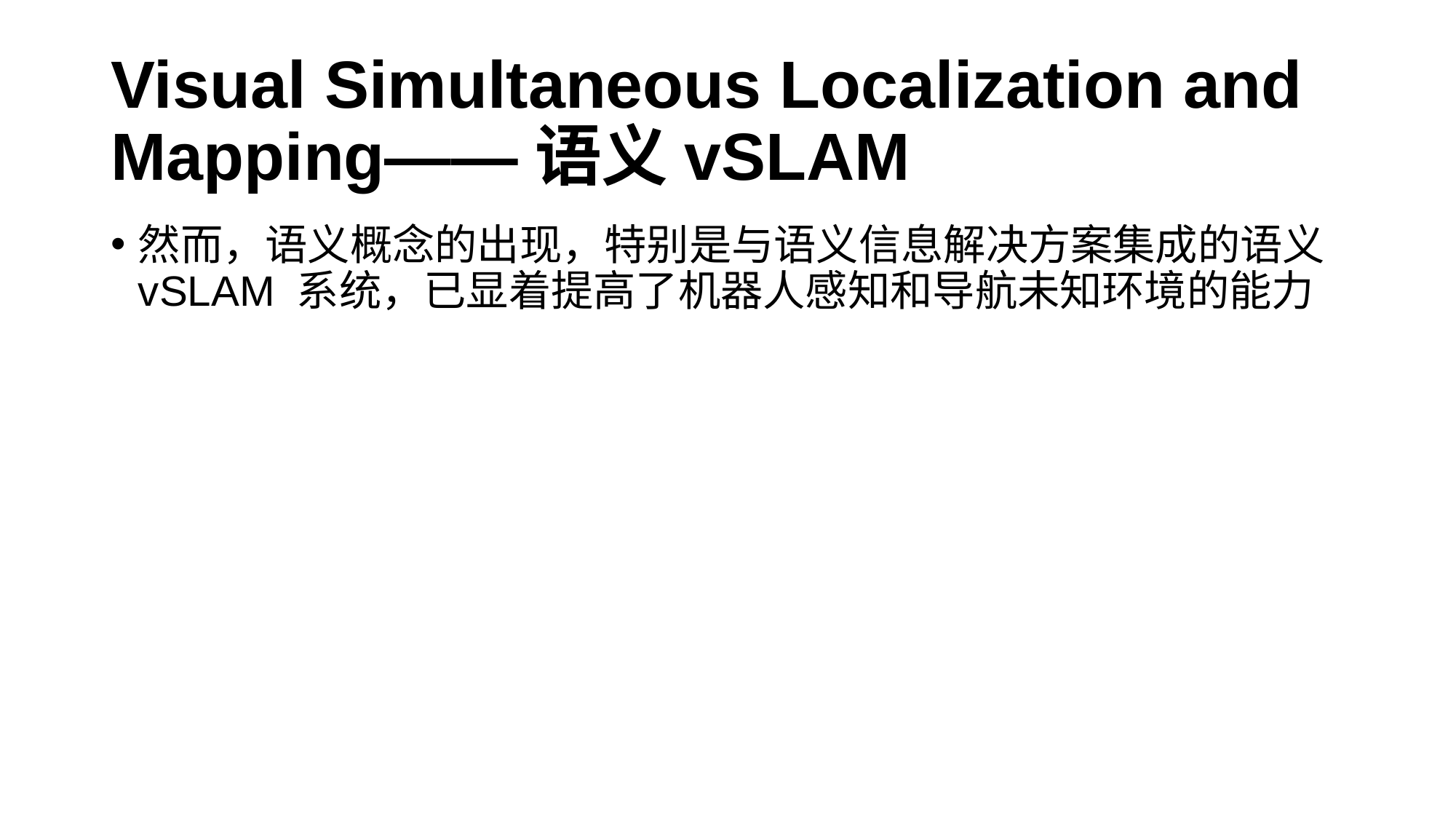

# Visual Simultaneous Localization and Mapping——语义vSLAM
然而，语义概念的出现，特别是与语义信息解决方案集成的语义 vSLAM 系统，已显着提高了机器人感知和导航未知环境的能力